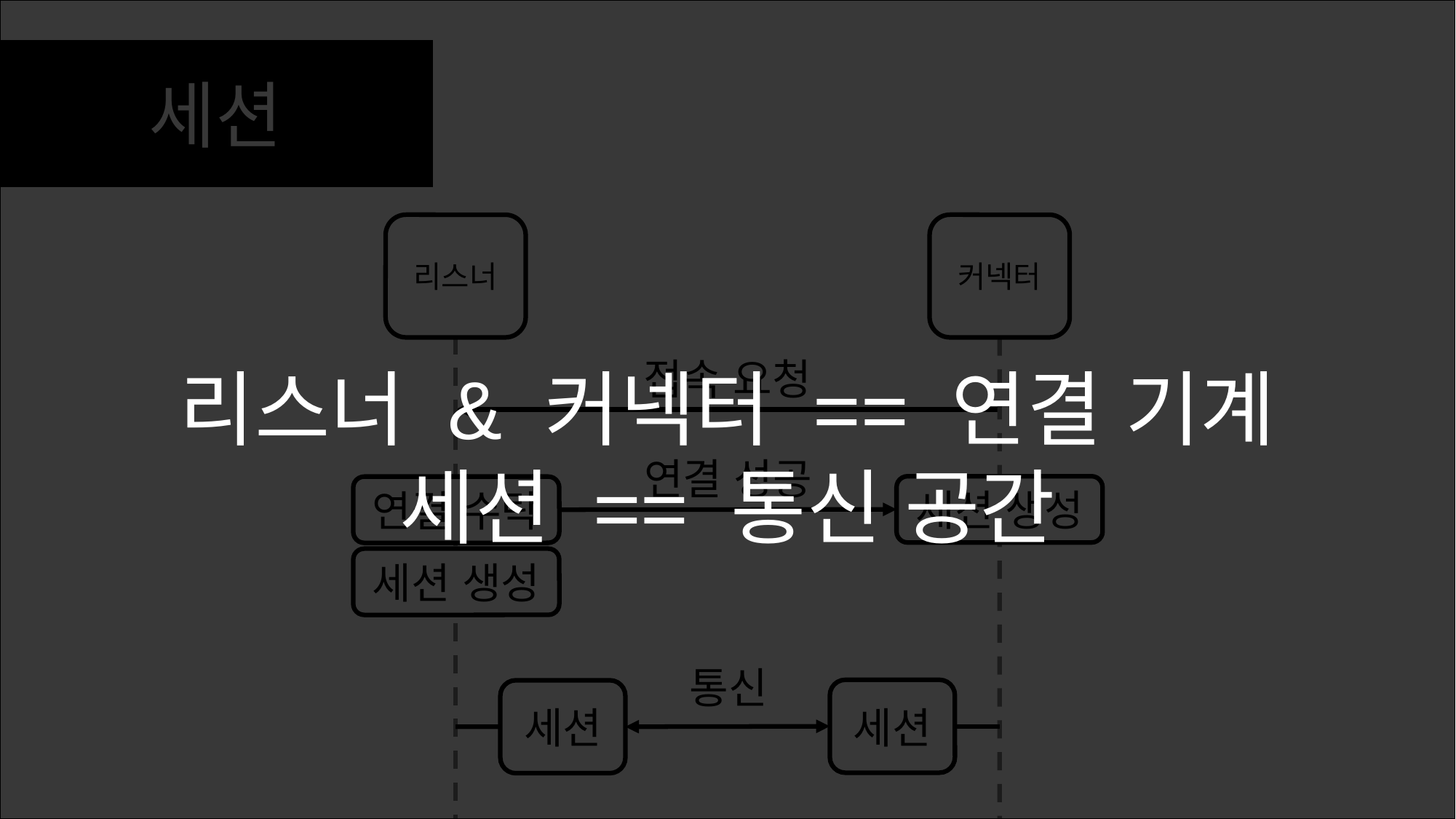

세션
리스너
커넥터
접속 요청
리스너 & 커넥터 == 연결 기계
세션 == 통신 공간
연결 성공
세션 생성
연결 수락
세션 생성
통신
세션
세션